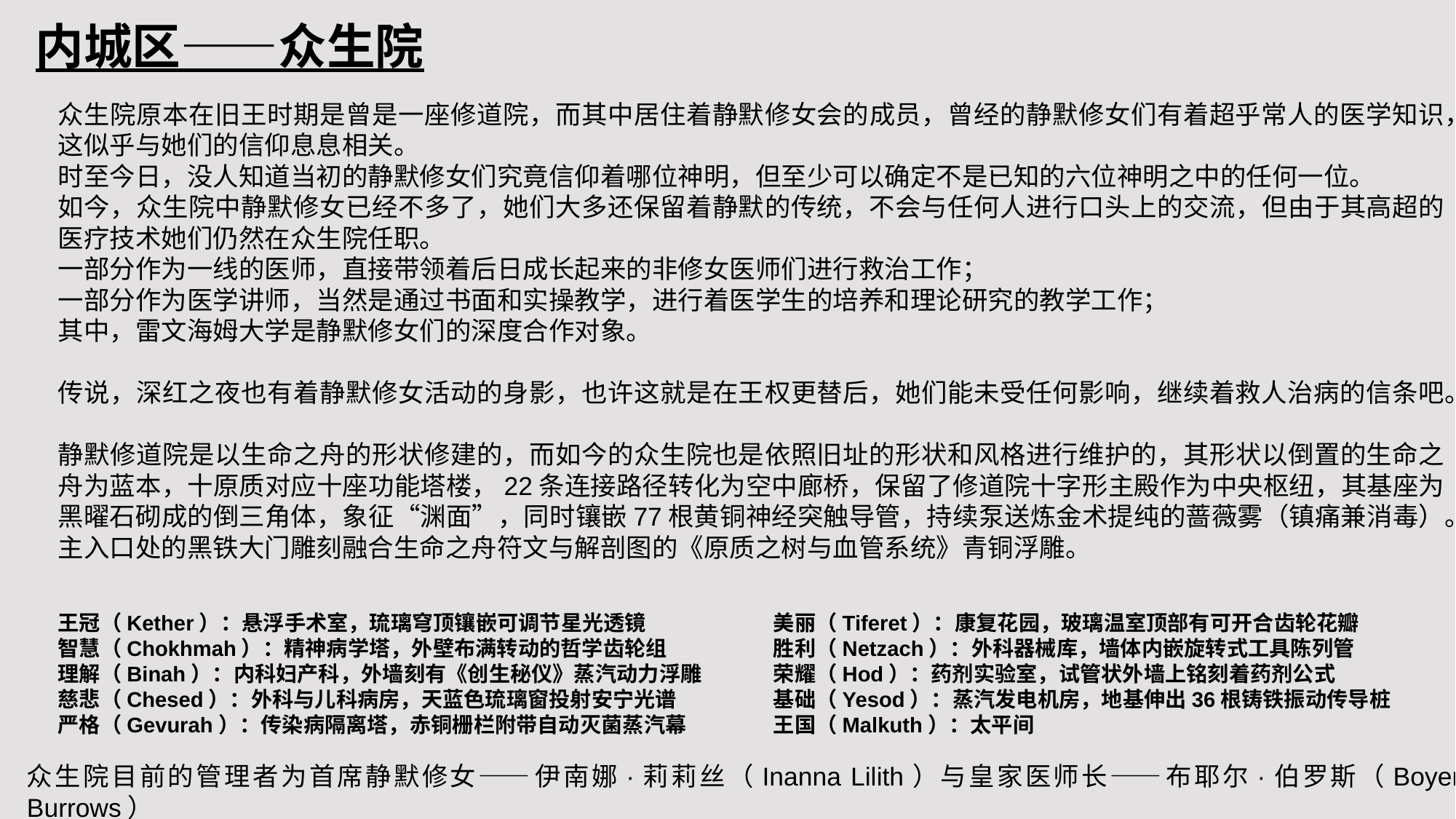

内城区——众生院
众生院原本在旧王时期是曾是一座修道院，而其中居住着静默修女会的成员，曾经的静默修女们有着超乎常人的医学知识，这似乎与她们的信仰息息相关。
时至今日，没人知道当初的静默修女们究竟信仰着哪位神明，但至少可以确定不是已知的六位神明之中的任何一位。
如今，众生院中静默修女已经不多了，她们大多还保留着静默的传统，不会与任何人进行口头上的交流，但由于其高超的医疗技术她们仍然在众生院任职。
一部分作为一线的医师，直接带领着后日成长起来的非修女医师们进行救治工作；
一部分作为医学讲师，当然是通过书面和实操教学，进行着医学生的培养和理论研究的教学工作；
其中，雷文海姆大学是静默修女们的深度合作对象。

传说，深红之夜也有着静默修女活动的身影，也许这就是在王权更替后，她们能未受任何影响，继续着救人治病的信条吧。

静默修道院是以生命之舟的形状修建的，而如今的众生院也是依照旧址的形状和风格进行维护的，其形状以倒置的生命之舟为蓝本，十原质对应十座功能塔楼，22条连接路径转化为空中廊桥，保留了修道院十字形主殿作为中央枢纽，其基座为黑曜石砌成的倒三角体，象征“渊面”，同时镶嵌77根黄铜神经突触导管，持续泵送炼金术提纯的蔷薇雾（镇痛兼消毒）。主入口处的黑铁大门雕刻融合生命之舟符文与解剖图的《原质之树与血管系统》青铜浮雕。
王冠（Kether）：悬浮手术室，琉璃穹顶镶嵌可调节星光透镜
智慧（Chokhmah）：精神病学塔，外壁布满转动的哲学齿轮组
理解（Binah）：内科妇产科，外墙刻有《创生秘仪》蒸汽动力浮雕
慈悲（Chesed）：外科与儿科病房，天蓝色琉璃窗投射安宁光谱
严格（Gevurah）：传染病隔离塔，赤铜栅栏附带自动灭菌蒸汽幕
美丽（Tiferet）：康复花园，玻璃温室顶部有可开合齿轮花瓣
胜利（Netzach）：外科器械库，墙体内嵌旋转式工具陈列管
荣耀（Hod）：药剂实验室，试管状外墙上铭刻着药剂公式
基础（Yesod）：蒸汽发电机房，地基伸出36根铸铁振动传导桩
王国（Malkuth）：太平间
众生院目前的管理者为首席静默修女——伊南娜·莉莉丝（Inanna Lilith）与皇家医师长——布耶尔·伯罗斯（Boyer Burrows）